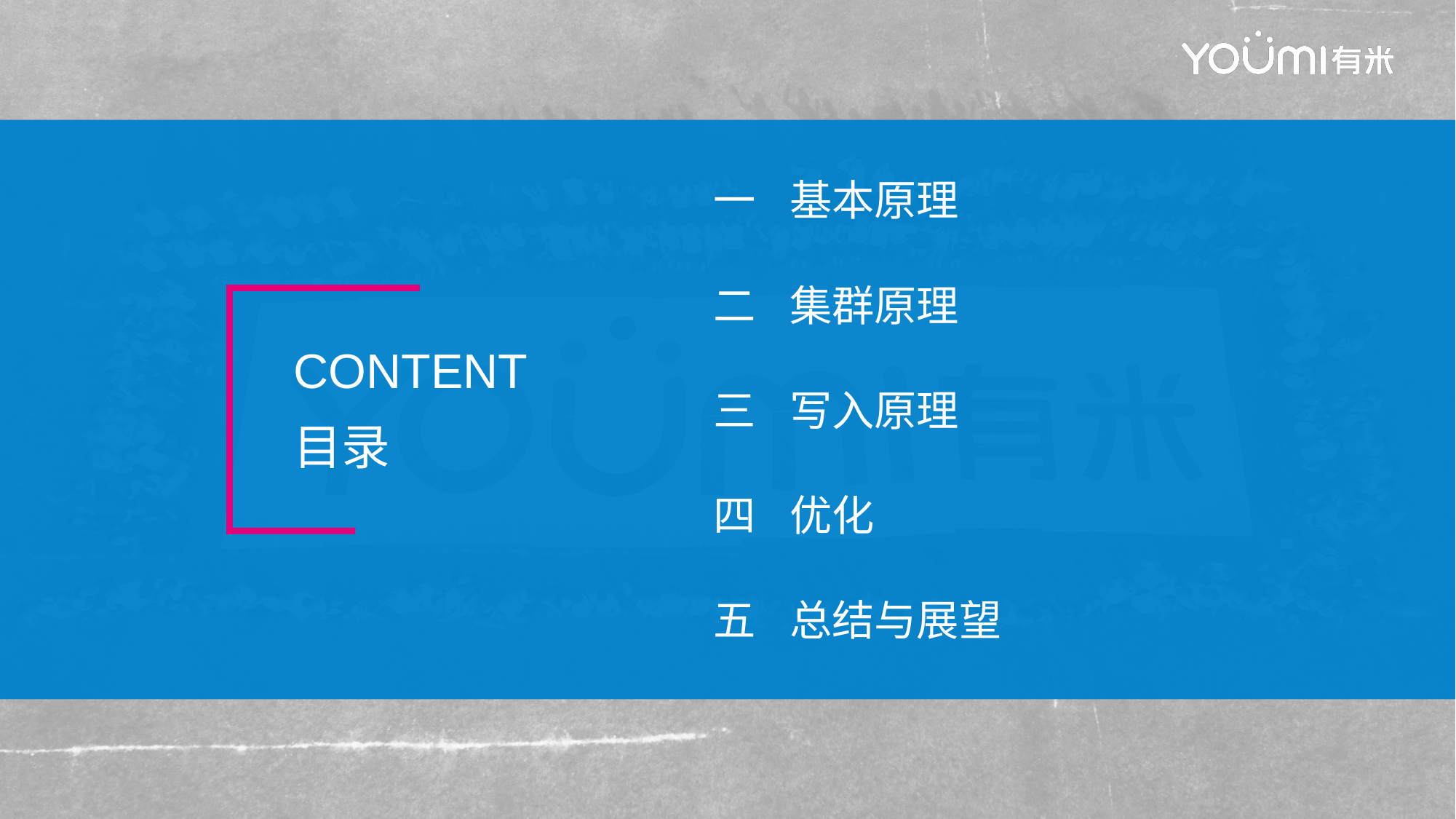

一
基本原理
二
集群原理

CONTENT
目录
三
写入原理
四
优化
五
总结与展望